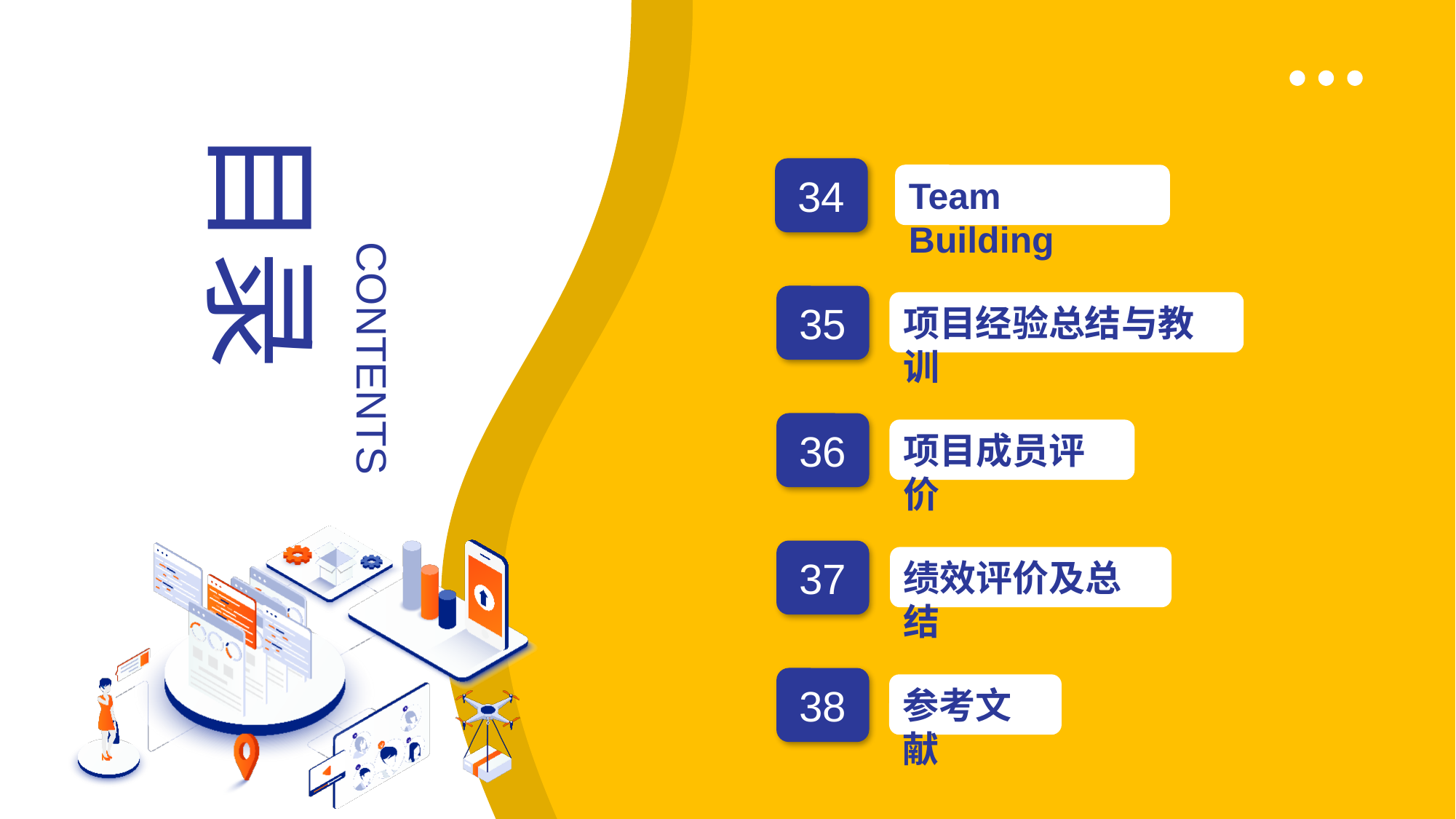

目录
CONTENTS
34
Team Building
35
项目经验总结与教训
36
项目成员评价
37
绩效评价及总结
38
参考文献